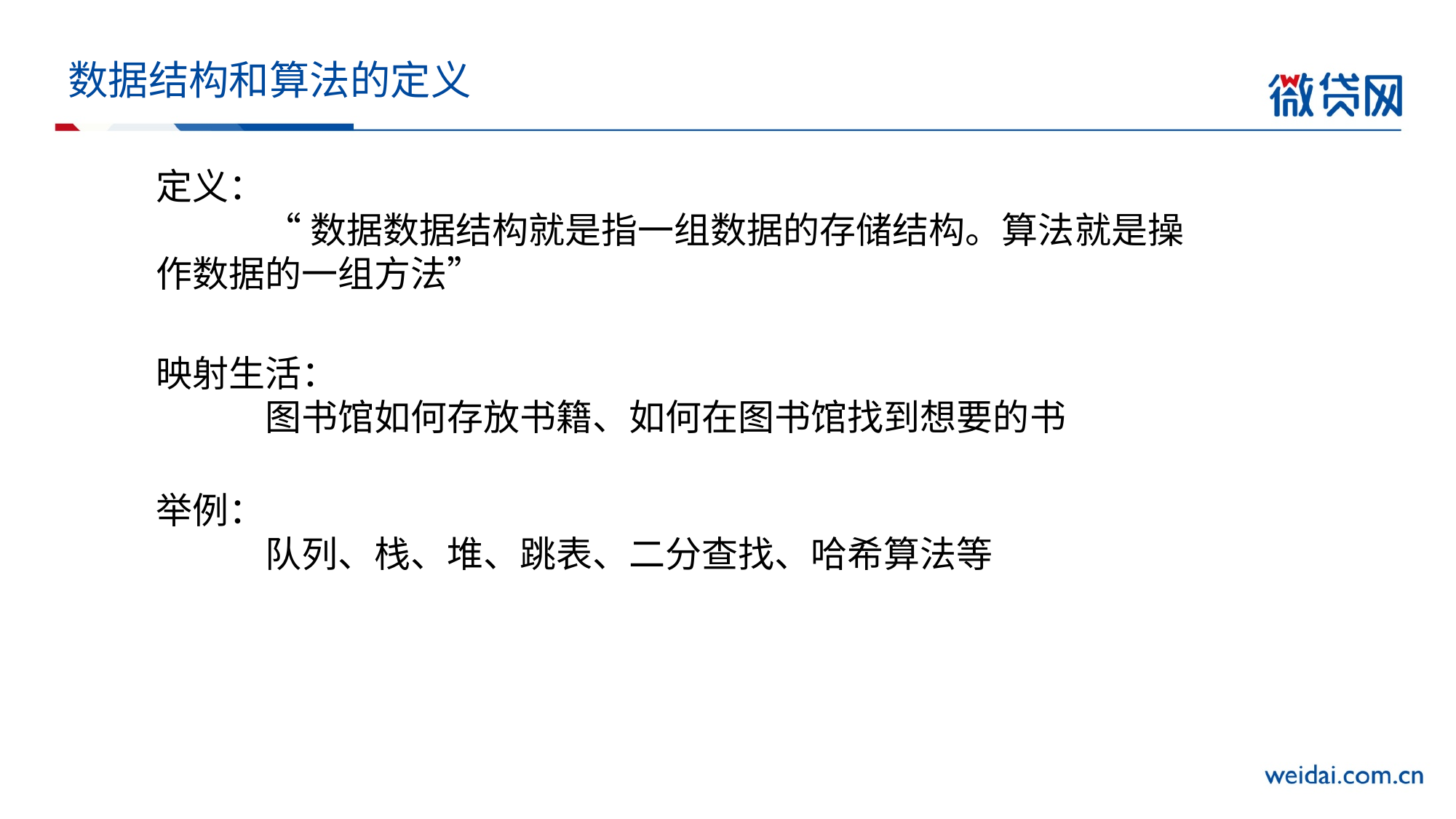

# 数据结构和算法的定义
定义：
	“数据数据结构就是指一组数据的存储结构。算法就是操作数据的一组方法”
映射生活：
	图书馆如何存放书籍、如何在图书馆找到想要的书
举例：
	队列、栈、堆、跳表、二分查找、哈希算法等